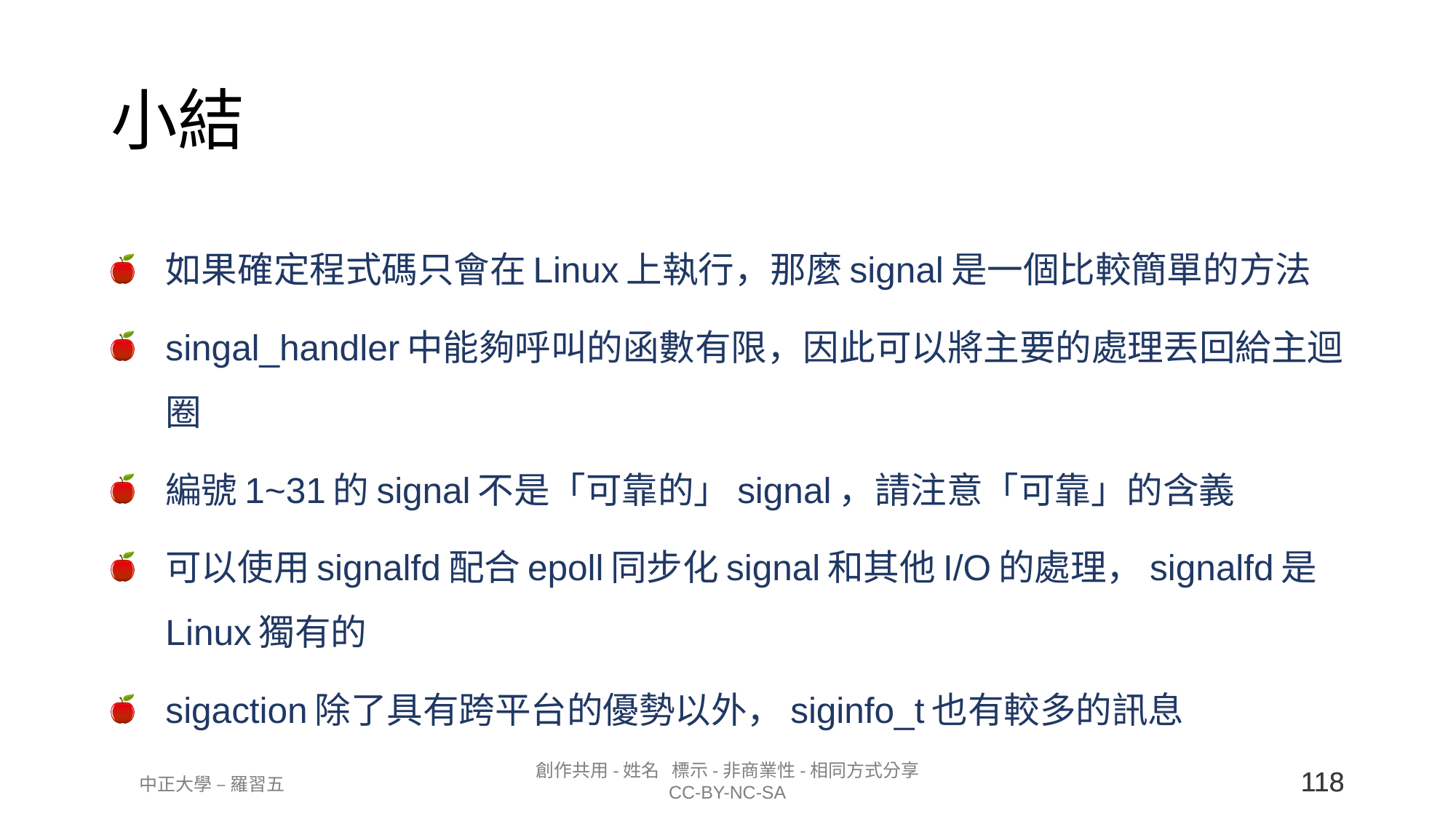

# 小結
如果確定程式碼只會在Linux上執行，那麼signal是一個比較簡單的方法
singal_handler中能夠呼叫的函數有限，因此可以將主要的處理丟回給主迴圈
編號1~31的signal不是「可靠的」signal，請注意「可靠」的含義
可以使用signalfd配合epoll同步化signal和其他I/O的處理，signalfd是Linux獨有的
sigaction除了具有跨平台的優勢以外，siginfo_t也有較多的訊息